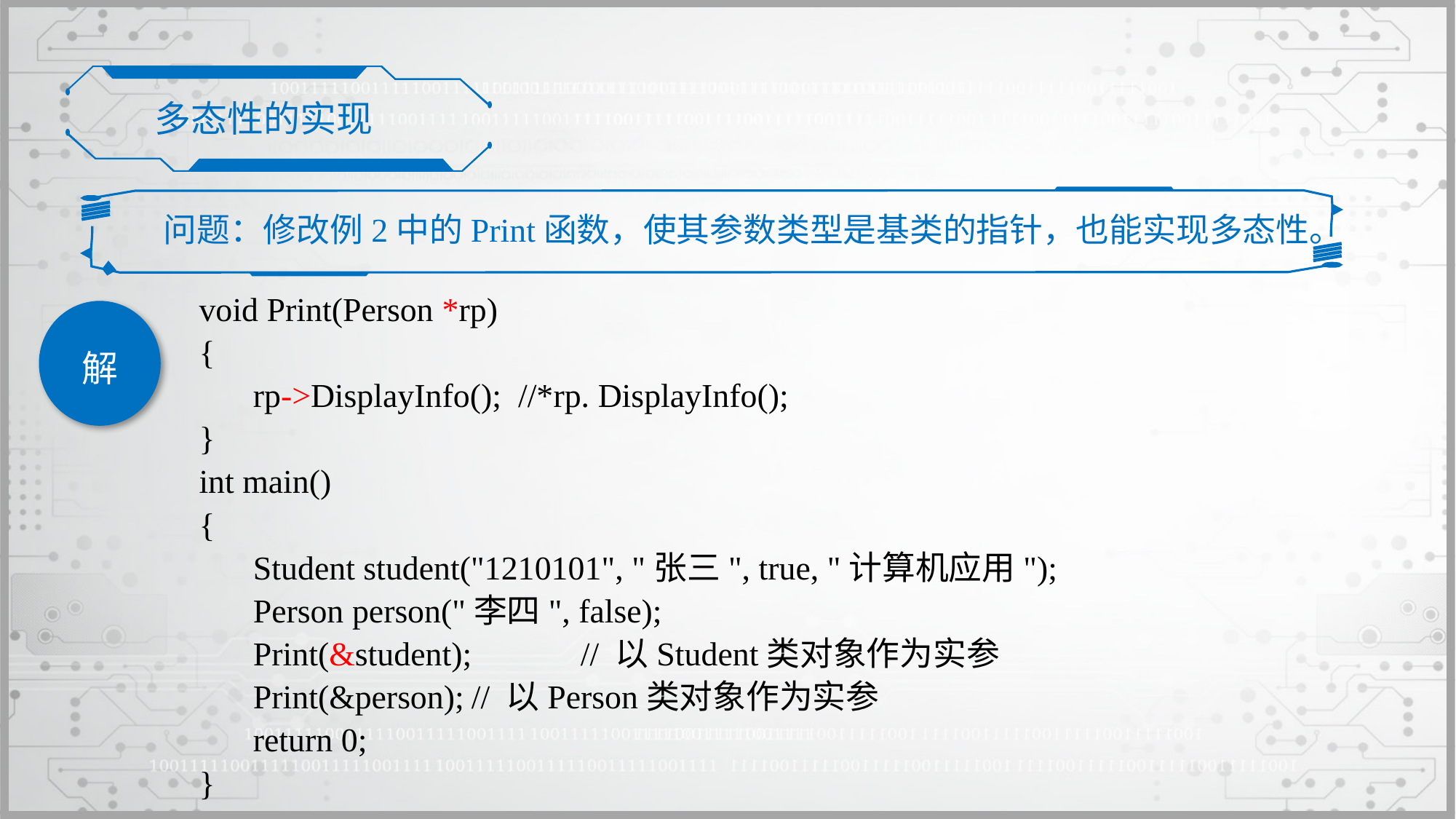

多态性的实现

问题：修改例2中的Print函数，使其参数类型是基类的指针，也能实现多态性。
void Print(Person *rp)
{
	rp->DisplayInfo();  //*rp. DisplayInfo();
}
int main()
{
	Student student("1210101", "张三", true, "计算机应用");
	Person person("李四", false);
	Print(&student);	// 以Student类对象作为实参
	Print(&person);	// 以Person类对象作为实参
	return 0;
}

解